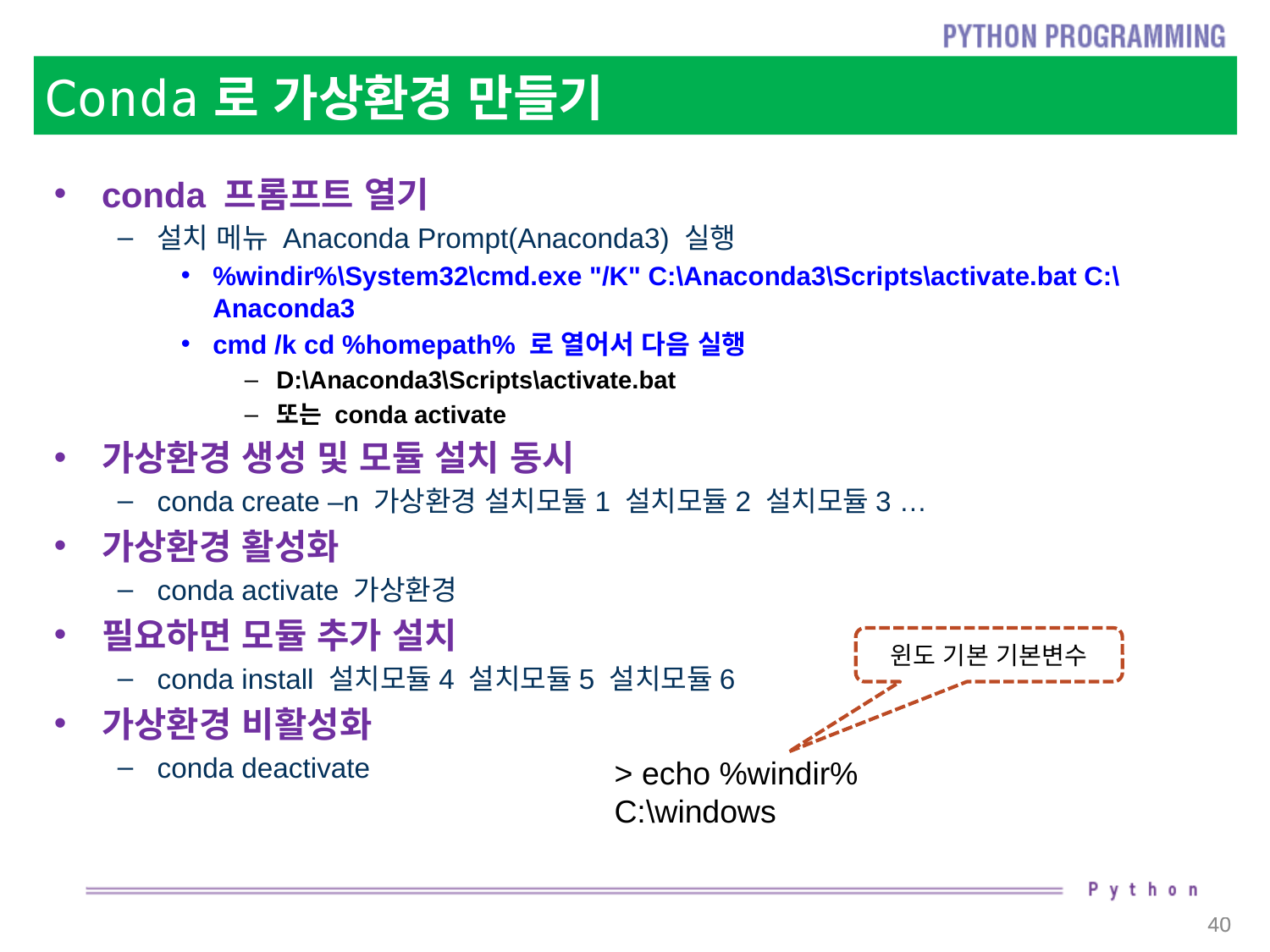

# Conda로 가상환경 만들기
conda 프롬프트 열기
설치 메뉴 Anaconda Prompt(Anaconda3) 실행
%windir%\System32\cmd.exe "/K" C:\Anaconda3\Scripts\activate.bat C:\Anaconda3
cmd /k cd %homepath% 로 열어서 다음 실행
D:\Anaconda3\Scripts\activate.bat
또는 conda activate
가상환경 생성 및 모듈 설치 동시
conda create –n 가상환경 설치모듈1 설치모듈2 설치모듈3 …
가상환경 활성화
conda activate 가상환경
필요하면 모듈 추가 설치
conda install 설치모듈4 설치모듈5 설치모듈6
가상환경 비활성화
conda deactivate
윈도 기본 기본변수
> echo %windir%
C:\windows
40